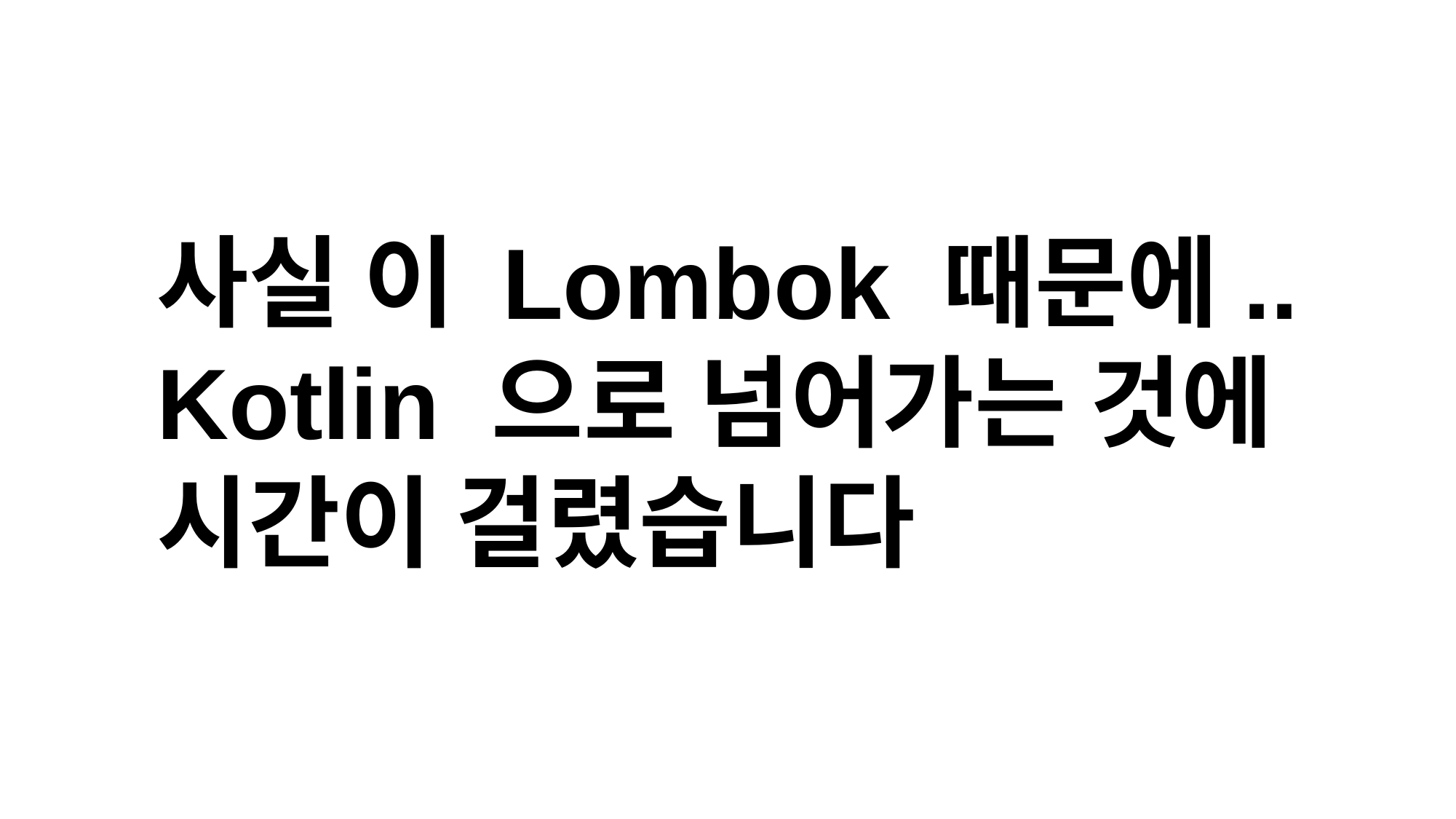

사실 이 Lombok 때문에..
Kotlin 으로 넘어가는 것에
시간이 걸렸습니다